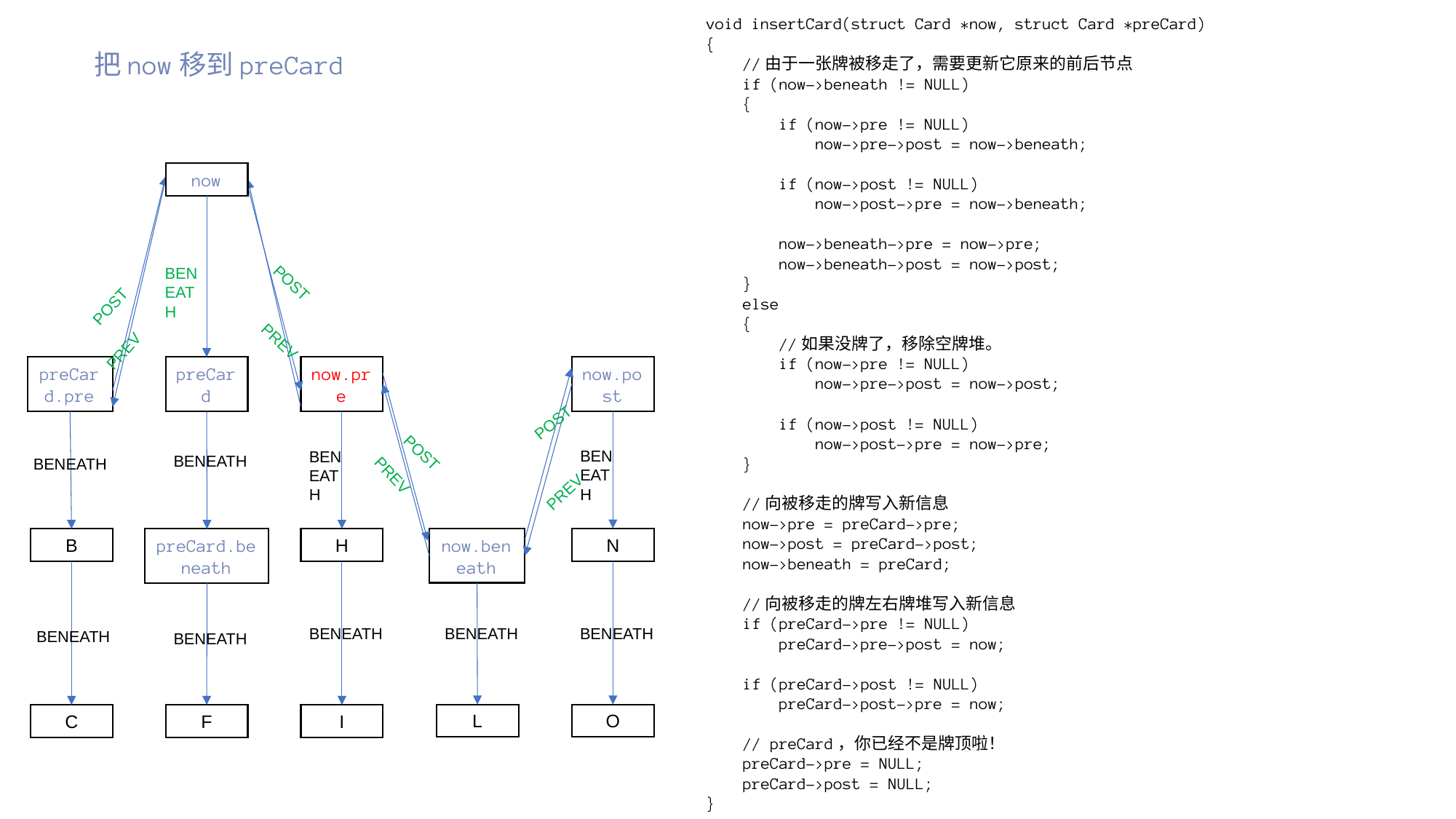

void insertCard(struct Card *now, struct Card *preCard)
{
    //由于一张牌被移走了，需要更新它原来的前后节点
    if (now->beneath != NULL)
    {
        if (now->pre != NULL)
            now->pre->post = now->beneath;
        if (now->post != NULL)
            now->post->pre = now->beneath;
        now->beneath->pre = now->pre;
        now->beneath->post = now->post;
    }
    else
    {
        //如果没牌了，移除空牌堆。
        if (now->pre != NULL)
            now->pre->post = now->post;
        if (now->post != NULL)
            now->post->pre = now->pre;
    }
    //向被移走的牌写入新信息
    now->pre = preCard->pre;
    now->post = preCard->post;
    now->beneath = preCard;
    //向被移走的牌左右牌堆写入新信息
    if (preCard->pre != NULL)
        preCard->pre->post = now;
    if (preCard->post != NULL)
        preCard->post->pre = now;
    // preCard，你已经不是牌顶啦！
    preCard->pre = NULL;
    preCard->post = NULL;
}
把now移到preCard
now
POST
BENEATH
POST
PREV
PREV
now.post
preCard.pre
preCard
now.pre
POST
POST
BENEATH
BENEATH
BENEATH
BENEATH
PREV
PREV
now.beneath
N
B
preCard.beneath
H
BENEATH
BENEATH
BENEATH
BENEATH
BENEATH
L
O
C
F
I